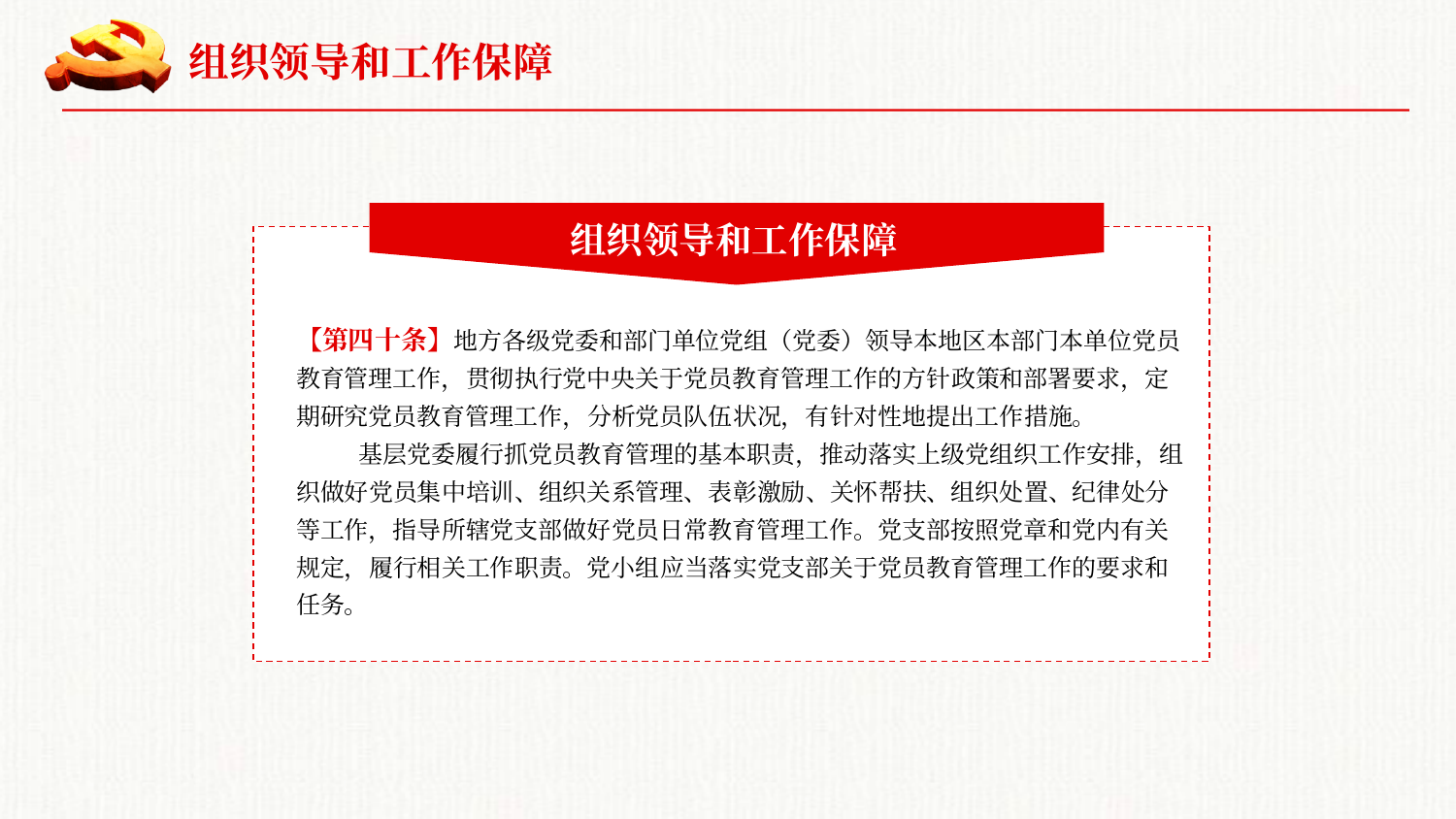

组织领导和工作保障

组织领导和工作保障

【第四十条】地方各级党委和部门单位党组（党委）领导本地区本部门本单位党员教育管理工作，贯彻执行党中央关于党员教育管理工作的方针政策和部署要求，定期研究党员教育管理工作，分析党员队伍状况，有针对性地提出工作措施。
         基层党委履行抓党员教育管理的基本职责，推动落实上级党组织工作安排，组织做好党员集中培训、组织关系管理、表彰激励、关怀帮扶、组织处置、纪律处分等工作，指导所辖党支部做好党员日常教育管理工作。党支部按照党章和党内有关规定，履行相关工作职责。党小组应当落实党支部关于党员教育管理工作的要求和任务。